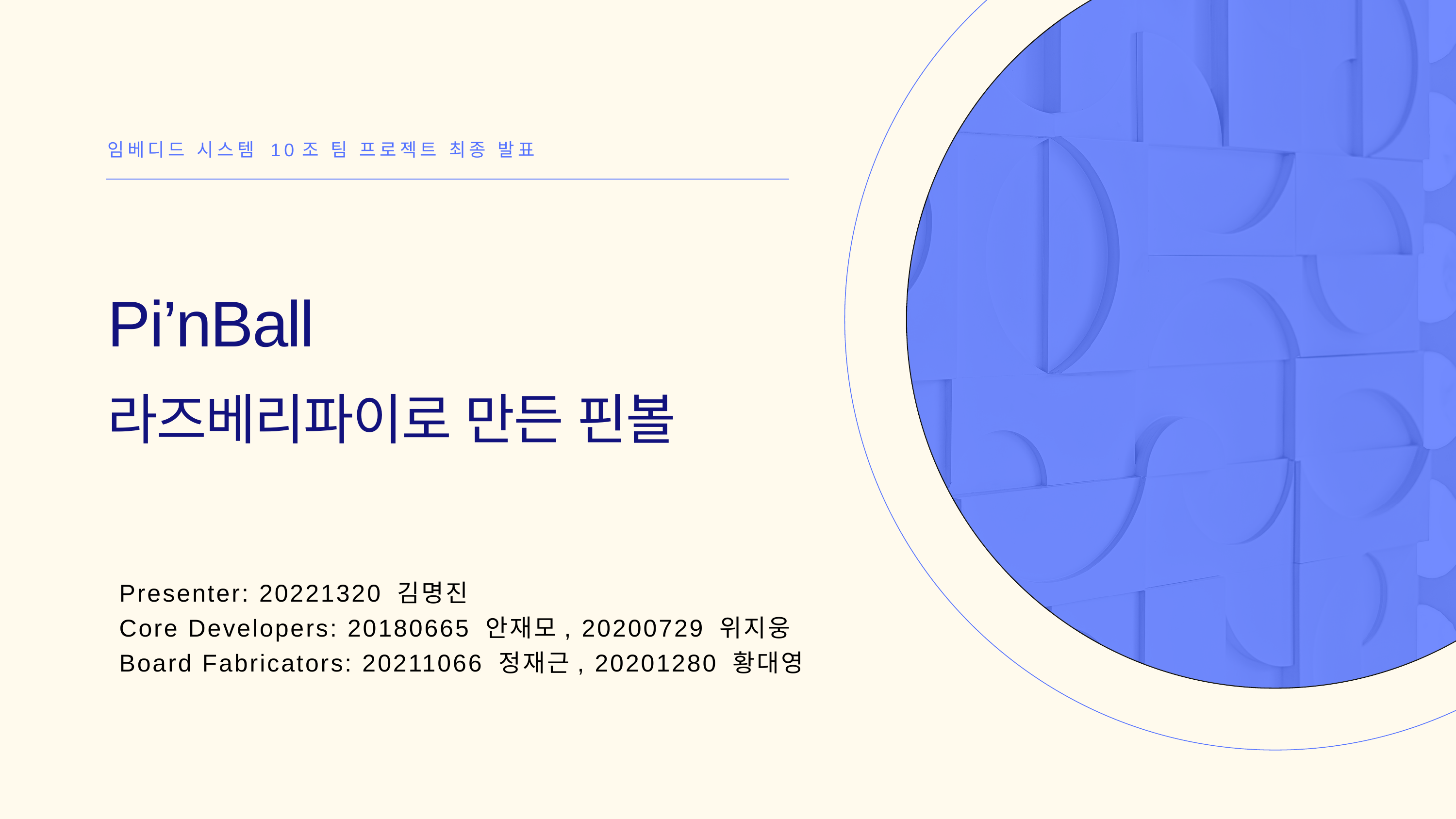

임베디드 시스템 10조 팀 프로젝트 최종 발표

Pi’nBall
라즈베리파이로 만든 핀볼
Presenter: 20221320 김명진
Core Developers: 20180665 안재모, 20200729 위지웅
Board Fabricators: 20211066 정재근, 20201280 황대영